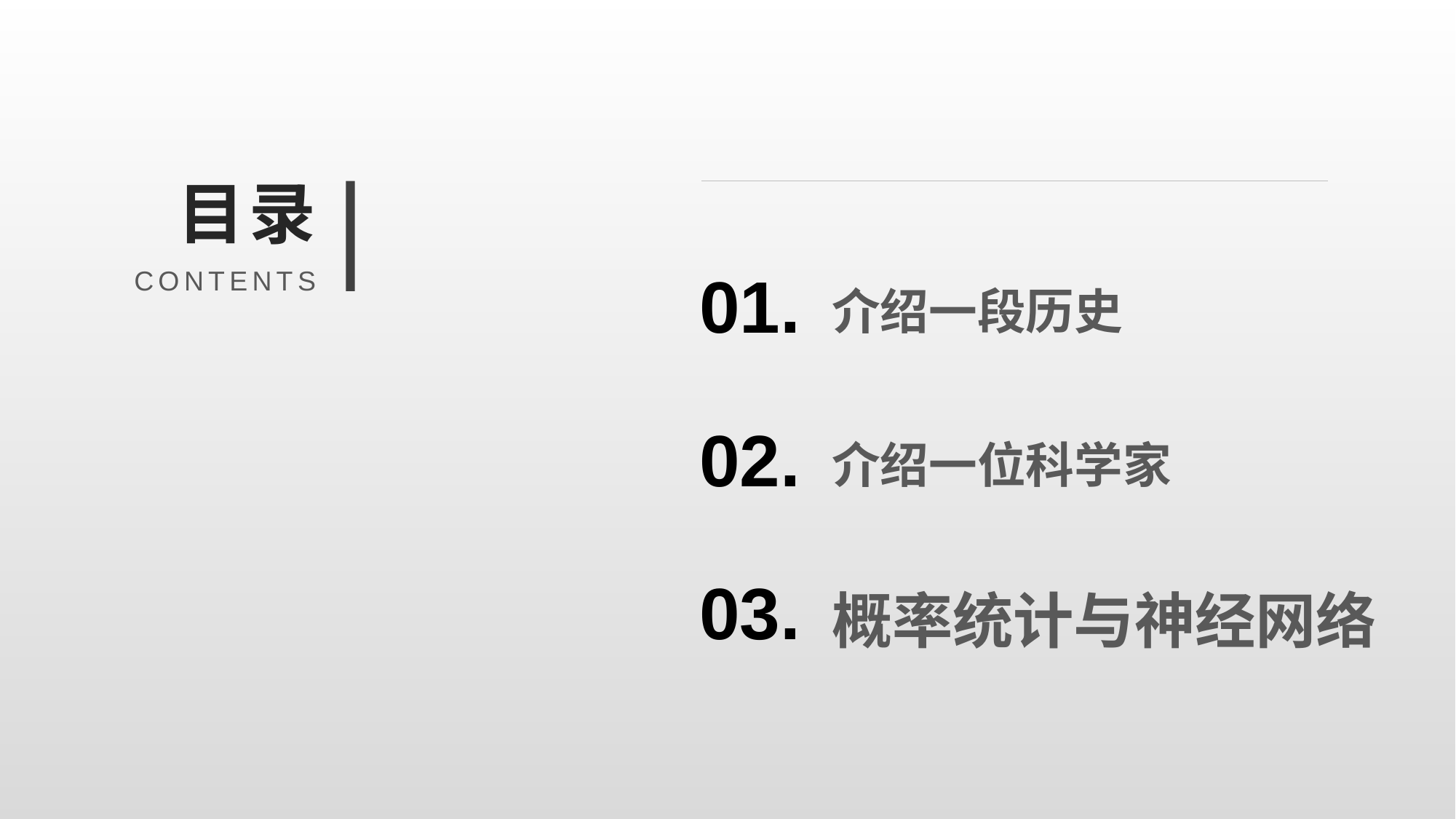

目录

01.
介绍一段历史
CONTENTS
介绍一位科学家
02.
03.
概率统计与神经网络